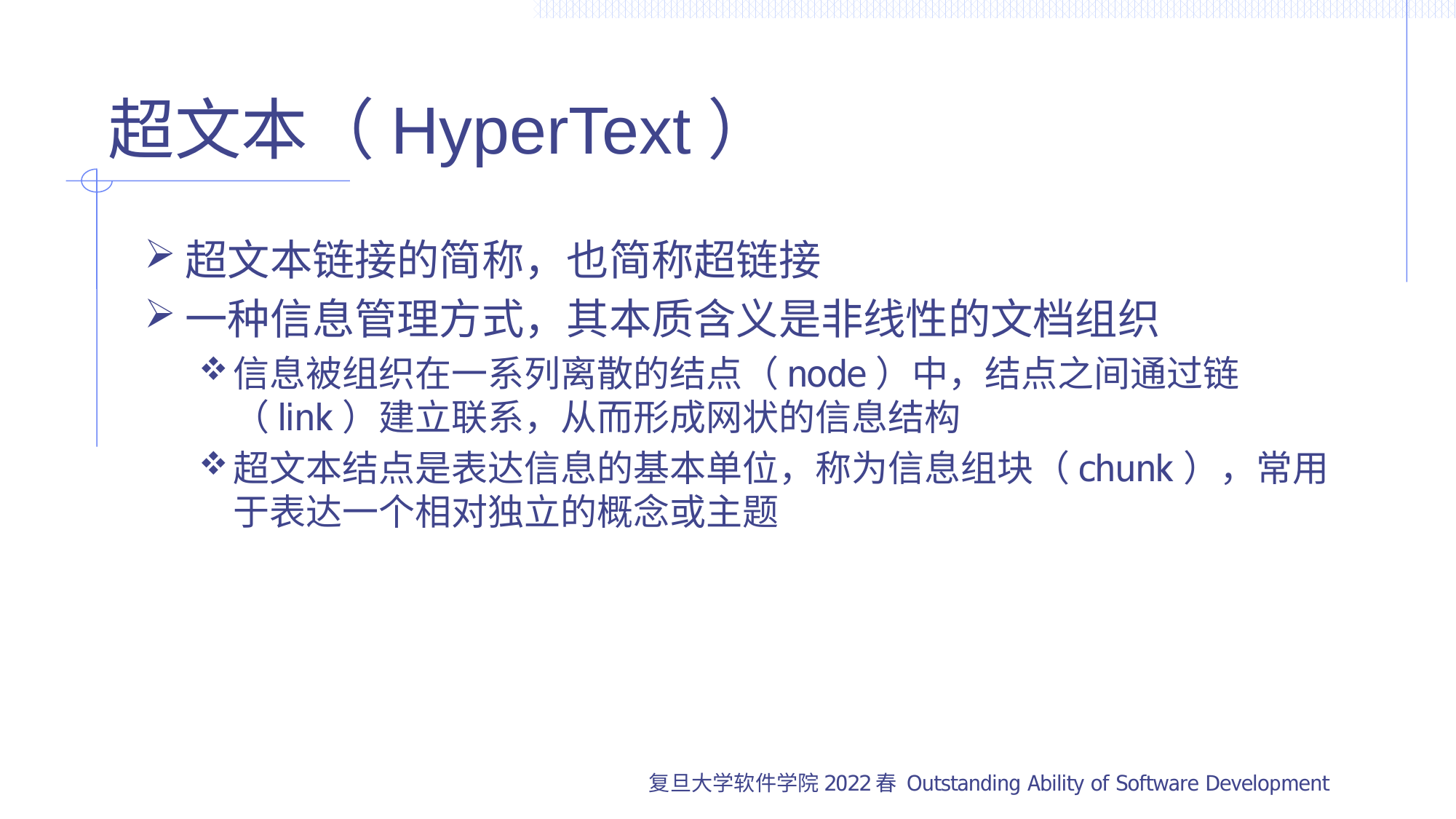

# 超文本（HyperText）
超文本链接的简称，也简称超链接
一种信息管理方式，其本质含义是非线性的文档组织
信息被组织在一系列离散的结点（node）中，结点之间通过链（link）建立联系，从而形成网状的信息结构
超文本结点是表达信息的基本单位，称为信息组块（chunk），常用于表达一个相对独立的概念或主题